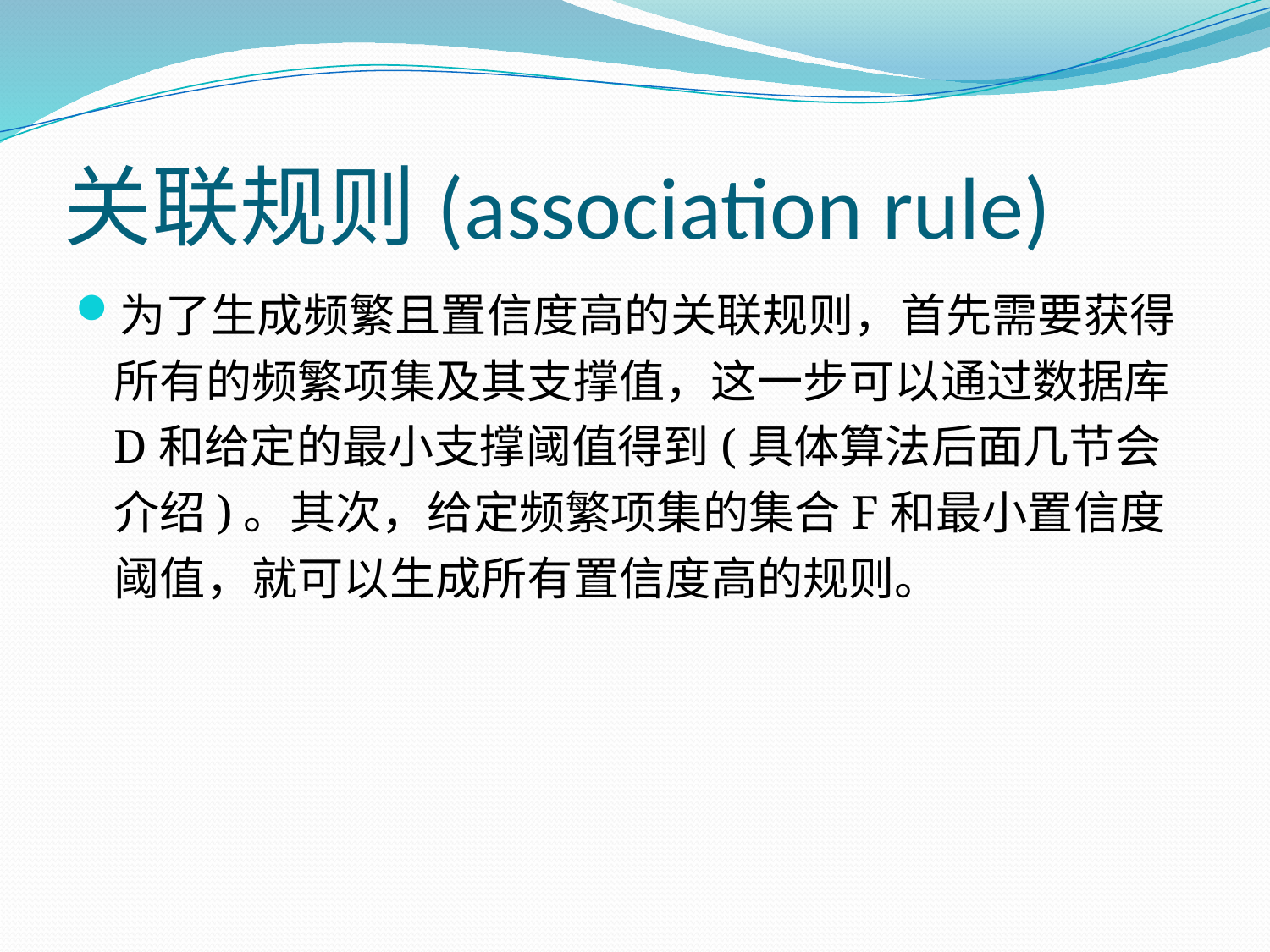

# 关联规则(association rule)
为了生成频繁且置信度高的关联规则，首先需要获得所有的频繁项集及其支撑值，这一步可以通过数据库D和给定的最小支撑阈值得到(具体算法后面几节会介绍)。其次，给定频繁项集的集合F和最小置信度阈值，就可以生成所有置信度高的规则。